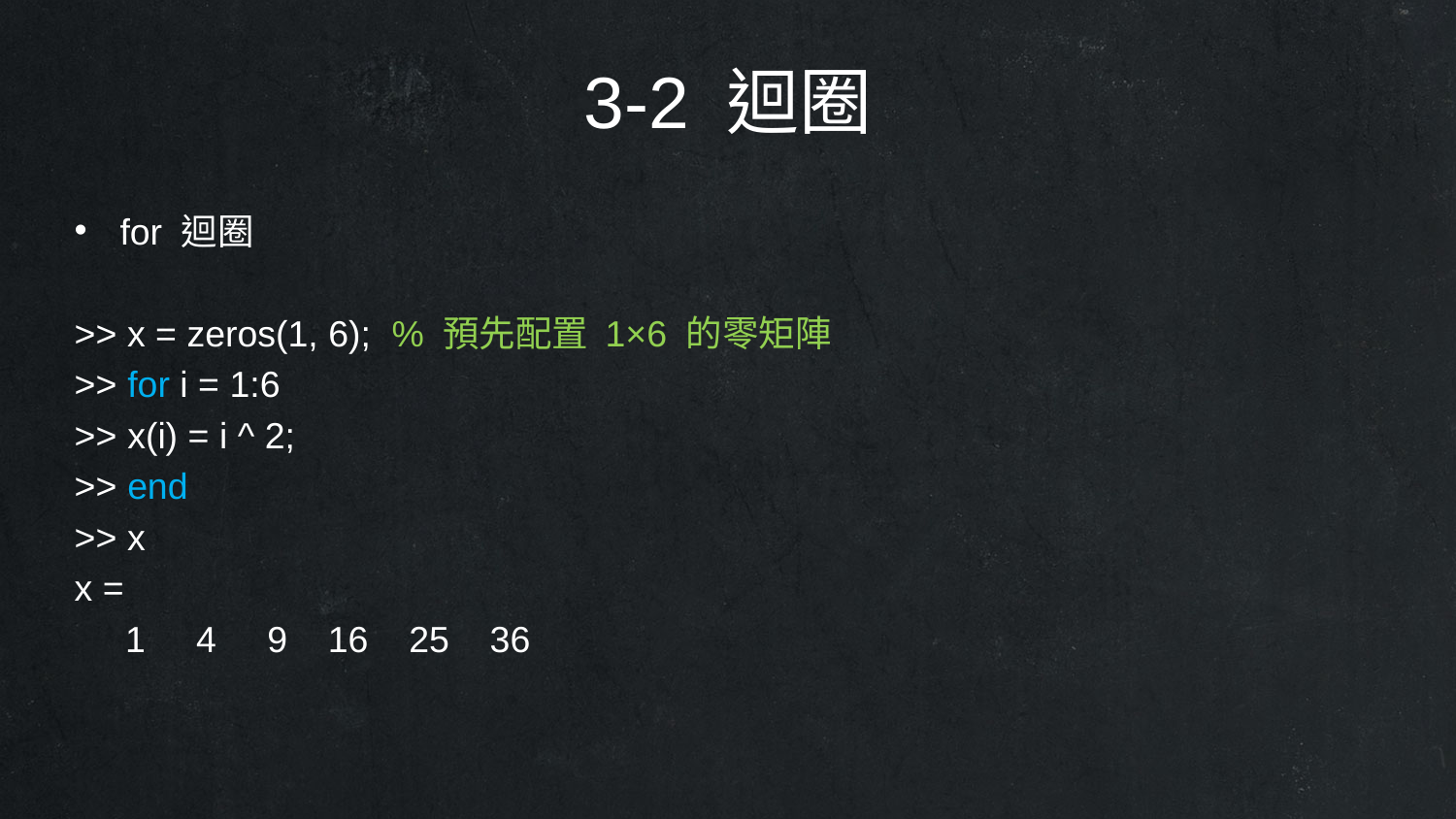

3-2 迴圈
for 迴圈

>> x = zeros(1, 6);  % 預先配置 1×6 的零矩陣
>> for i = 1:6
>> x(i) = i ^ 2;
>> end
>> x
x =
     1     4     9    16    25    36